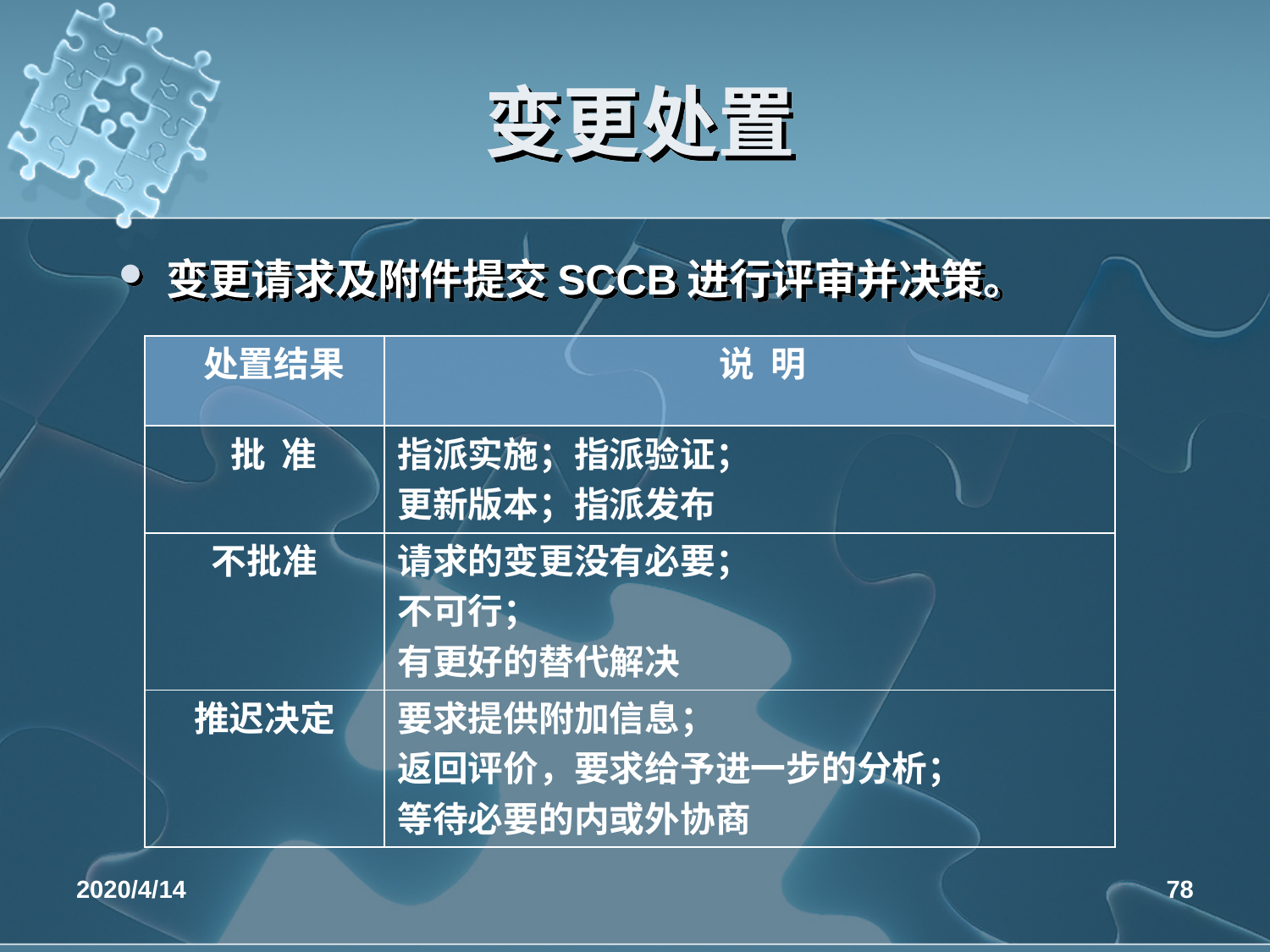

# 变更处置
变更请求及附件提交SCCB进行评审并决策。
| 处置结果 | 说 明 |
| --- | --- |
| 批 准 | 指派实施；指派验证； 更新版本；指派发布 |
| 不批准 | 请求的变更没有必要； 不可行； 有更好的替代解决 |
| 推迟决定 | 要求提供附加信息； 返回评价，要求给予进一步的分析； 等待必要的内或外协商 |
2020/4/14
78